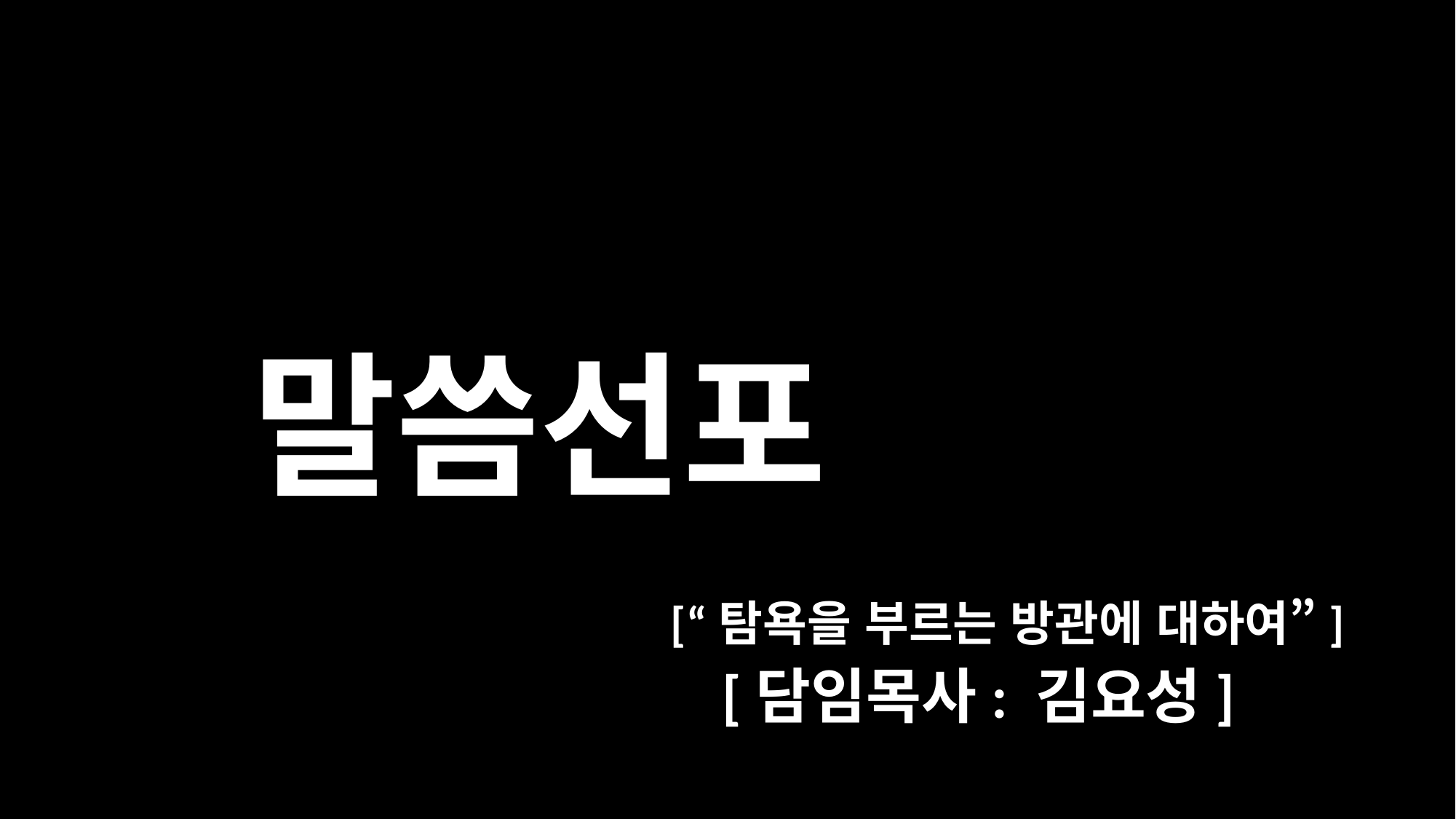

#

말씀선포

[“탐욕을 부르는 방관에 대하여”]
[담임목사: 김요성]